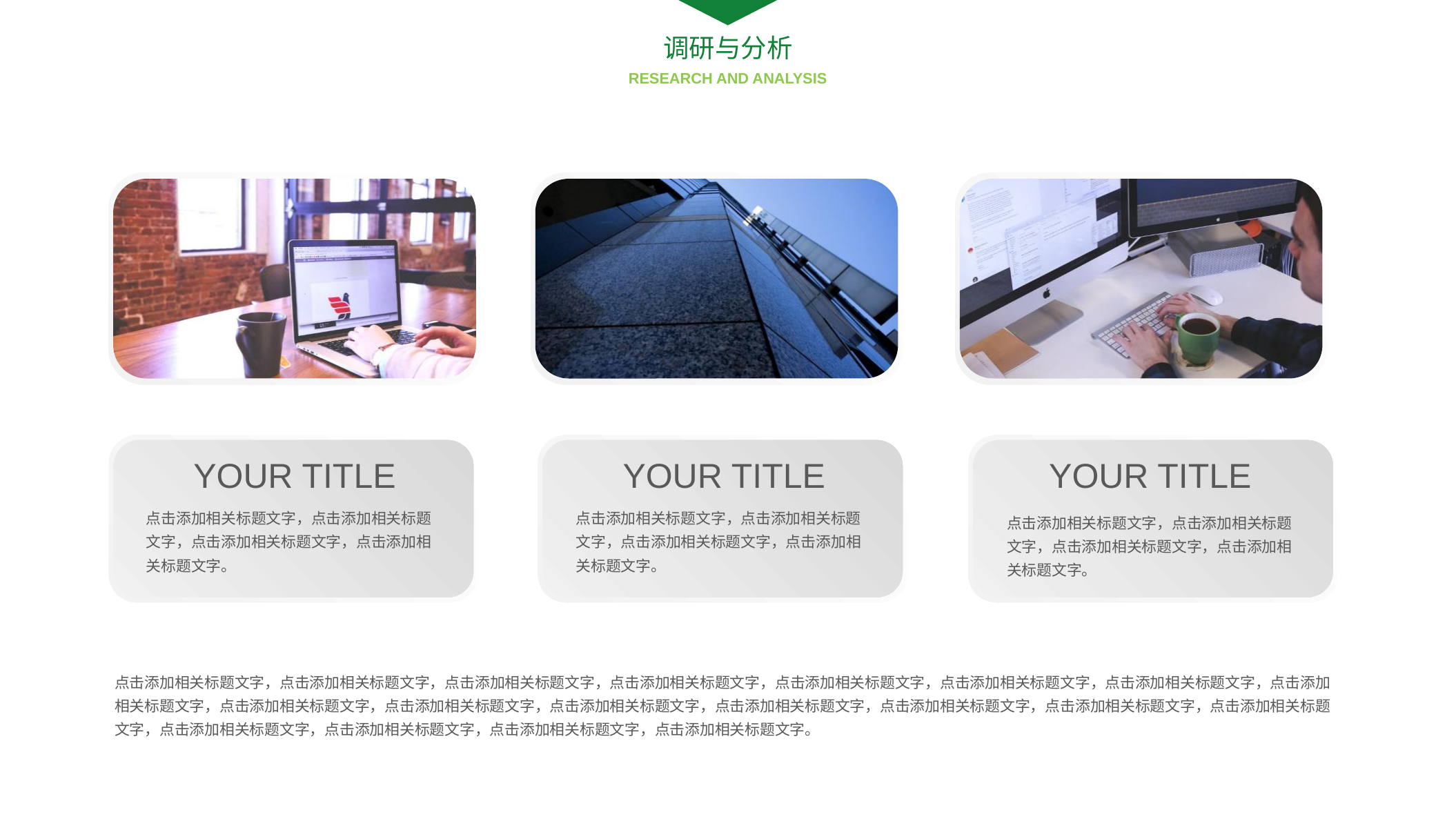

调研与分析
RESEARCH AND ANALYSIS

YOUR TITLE
YOUR TITLE
YOUR TITLE
点击添加相关标题文字，点击添加相关标题文字，点击添加相关标题文字，点击添加相关标题文字。
点击添加相关标题文字，点击添加相关标题文字，点击添加相关标题文字，点击添加相关标题文字。
点击添加相关标题文字，点击添加相关标题文字，点击添加相关标题文字，点击添加相关标题文字。
点击添加相关标题文字，点击添加相关标题文字，点击添加相关标题文字，点击添加相关标题文字，点击添加相关标题文字，点击添加相关标题文字，点击添加相关标题文字，点击添加相关标题文字，点击添加相关标题文字，点击添加相关标题文字，点击添加相关标题文字，点击添加相关标题文字，点击添加相关标题文字，点击添加相关标题文字，点击添加相关标题文字，点击添加相关标题文字，点击添加相关标题文字，点击添加相关标题文字，点击添加相关标题文字。